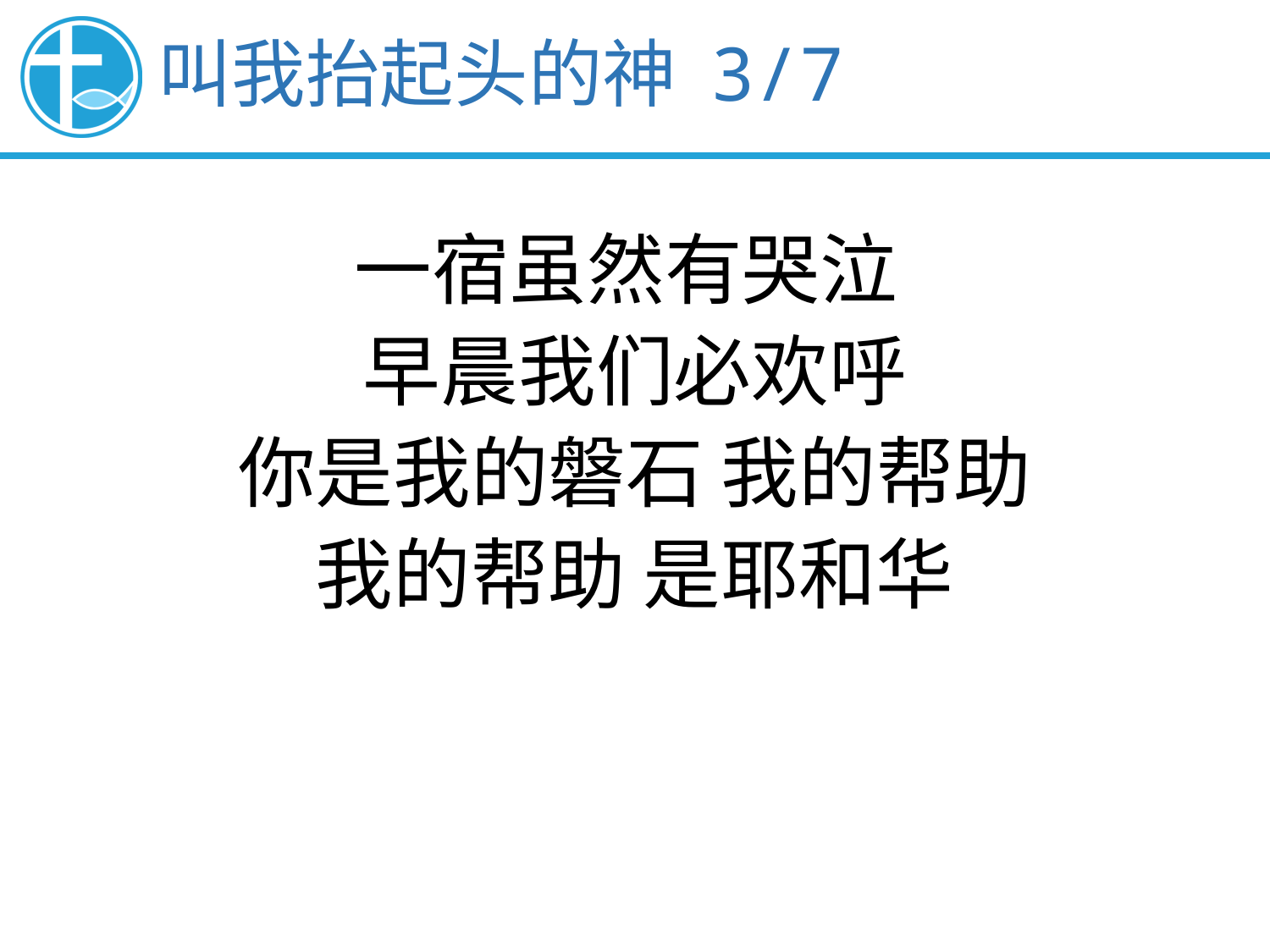

叫我抬起头的神 3/7
一宿虽然有哭泣
早晨我们必欢呼
你是我的磐石 我的帮助
我的帮助 是耶和华